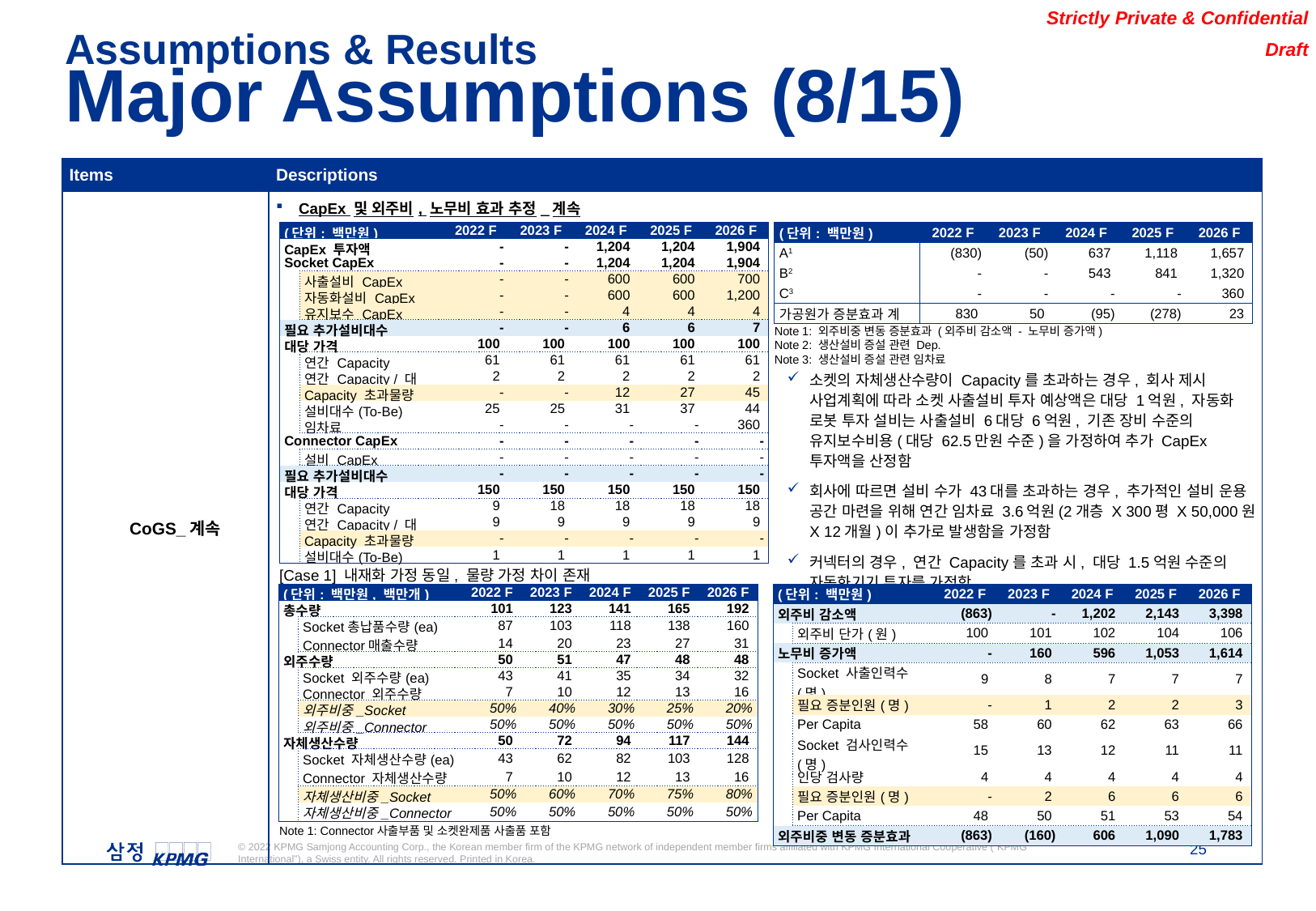

Assumptions & Results
Major Assumptions (8/15)
| Items | Descriptions |
| --- | --- |
| CoGS\_계속 | CapEx 및 외주비, 노무비 효과 추정\_계속 |
| (단위: 백만원) |  | 2022 F | 2023 F | 2024 F | 2025 F | 2026 F |
| --- | --- | --- | --- | --- | --- | --- |
| CapEx 투자액 |  | - | - | 1,204 | 1,204 | 1,904 |
| Socket CapEx |  | - | - | 1,204 | 1,204 | 1,904 |
|  | 사출설비 CapEx | - | - | 600 | 600 | 700 |
|  | 자동화설비 CapEx | - | - | 600 | 600 | 1,200 |
|  | 유지보수 CapEx | - | - | 4 | 4 | 4 |
| 필요 추가설비대수 |  | - | - | 6 | 6 | 7 |
| 대당 가격 |  | 100 | 100 | 100 | 100 | 100 |
|  | 연간 Capacity | 61 | 61 | 61 | 61 | 61 |
|  | 연간 Capacity / 대 | 2 | 2 | 2 | 2 | 2 |
|  | Capacity 초과물량 | - | - | 12 | 27 | 45 |
|  | 설비대수(To-Be) | 25 | 25 | 31 | 37 | 44 |
|  | 임차료 | - | - | - | - | 360 |
| Connector CapEx |  | - | - | - | - | - |
|  | 설비 CapEx | - | - | - | - | - |
| 필요 추가설비대수 |  | - | - | - | - | - |
| 대당 가격 |  | 150 | 150 | 150 | 150 | 150 |
|  | 연간 Capacity | 9 | 18 | 18 | 18 | 18 |
|  | 연간 Capacity / 대 | 9 | 9 | 9 | 9 | 9 |
|  | Capacity 초과물량 | - | - | - | - | - |
|  | 설비대수(To-Be) | 1 | 1 | 1 | 1 | 1 |
| (단위: 백만원) | 2022 F | 2023 F | 2024 F | 2025 F | 2026 F |
| --- | --- | --- | --- | --- | --- |
| A1 | (830) | (50) | 637 | 1,118 | 1,657 |
| B2 | - | - | 543 | 841 | 1,320 |
| C3 | - | - | - | - | 360 |
| 가공원가 증분효과 계 | 830 | 50 | (95) | (278) | 23 |
Note 1: 외주비중 변동 증분효과 (외주비 감소액 - 노무비 증가액)
Note 2: 생산설비 증설 관련 Dep.
Note 3: 생산설비 증설 관련 임차료
소켓의 자체생산수량이 Capacity를 초과하는 경우, 회사 제시 사업계획에 따라 소켓 사출설비 투자 예상액은 대당 1억원, 자동화 로봇 투자 설비는 사출설비 6대당 6억원, 기존 장비 수준의 유지보수비용(대당 62.5만원 수준)을 가정하여 추가 CapEx 투자액을 산정함
회사에 따르면 설비 수가 43대를 초과하는 경우, 추가적인 설비 운용 공간 마련을 위해 연간 임차료 3.6억원(2개층 X 300평 X 50,000원 X 12개월)이 추가로 발생함을 가정함
커넥터의 경우, 연간 Capacity를 초과 시, 대당 1.5억원 수준의 자동화기기 투자를 가정함
[Case 1] 내재화 가정 동일, 물량 가정 차이 존재
| (단위: 백만원, 백만개) |  | 2022 F | 2023 F | 2024 F | 2025 F | 2026 F |
| --- | --- | --- | --- | --- | --- | --- |
| 총수량 |  | 101 | 123 | 141 | 165 | 192 |
|  | Socket총납품수량(ea) | 87 | 103 | 118 | 138 | 160 |
|  | Connector매출수량 | 14 | 20 | 23 | 27 | 31 |
| 외주수량 |  | 50 | 51 | 47 | 48 | 48 |
|  | Socket 외주수량(ea) | 43 | 41 | 35 | 34 | 32 |
|  | Connector 외주수량 | 7 | 10 | 12 | 13 | 16 |
|  | 외주비중\_Socket | 50% | 40% | 30% | 25% | 20% |
|  | 외주비중\_Connector | 50% | 50% | 50% | 50% | 50% |
| 자체생산수량 |  | 50 | 72 | 94 | 117 | 144 |
|  | Socket 자체생산수량(ea) | 43 | 62 | 82 | 103 | 128 |
|  | Connector 자체생산수량 | 7 | 10 | 12 | 13 | 16 |
|  | 자체생산비중\_Socket | 50% | 60% | 70% | 75% | 80% |
|  | 자체생산비중\_Connector | 50% | 50% | 50% | 50% | 50% |
| (단위: 백만원) |  | 2022 F | 2023 F | 2024 F | 2025 F | 2026 F |
| --- | --- | --- | --- | --- | --- | --- |
| 외주비 감소액 |  | (863) | - | 1,202 | 2,143 | 3,398 |
|  | 외주비 단가(원) | 100 | 101 | 102 | 104 | 106 |
| 노무비 증가액 |  | - | 160 | 596 | 1,053 | 1,614 |
|  | Socket 사출인력수(명) | 9 | 8 | 7 | 7 | 7 |
|  | 필요 증분인원(명) | - | 1 | 2 | 2 | 3 |
|  | Per Capita | 58 | 60 | 62 | 63 | 66 |
|  | Socket 검사인력수(명) | 15 | 13 | 12 | 11 | 11 |
|  | 인당 검사량 | 4 | 4 | 4 | 4 | 4 |
|  | 필요 증분인원(명) | - | 2 | 6 | 6 | 6 |
|  | Per Capita | 48 | 50 | 51 | 53 | 54 |
| 외주비중 변동 증분효과 |  | (863) | (160) | 606 | 1,090 | 1,783 |
Note 1: Connector사출부품 및 소켓완제품 사출품 포함